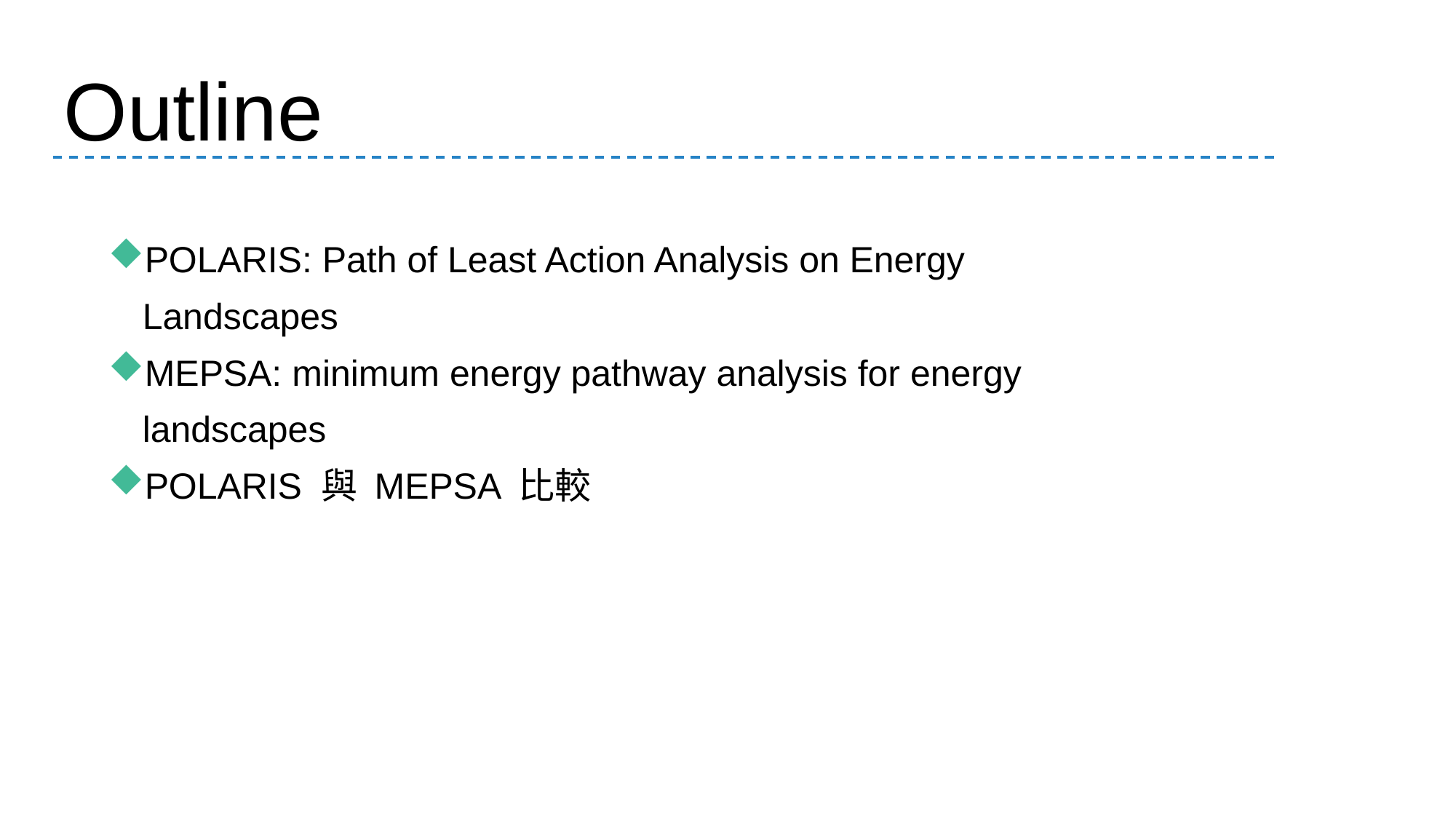

Outline
POLARIS: Path of Least Action Analysis on Energy Landscapes
MEPSA: minimum energy pathway analysis for energy landscapes
POLARIS 與 MEPSA 比較